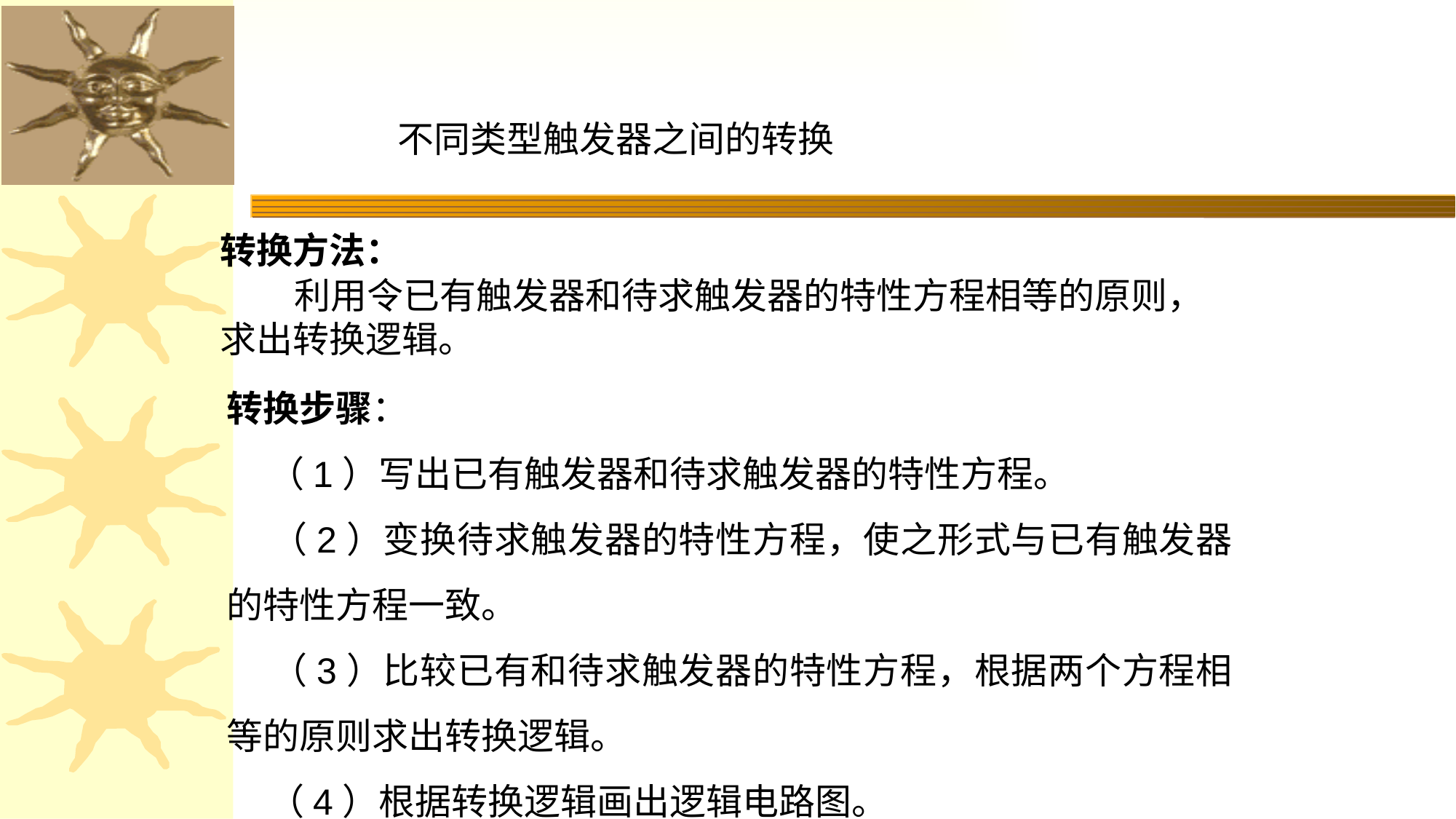

不同类型触发器之间的转换
转换方法：
        利用令已有触发器和待求触发器的特性方程相等的原则，求出转换逻辑。
转换步骤：
    （1）写出已有触发器和待求触发器的特性方程。
    （2）变换待求触发器的特性方程，使之形式与已有触发器的特性方程一致。
    （3）比较已有和待求触发器的特性方程，根据两个方程相等的原则求出转换逻辑。
    （4）根据转换逻辑画出逻辑电路图。